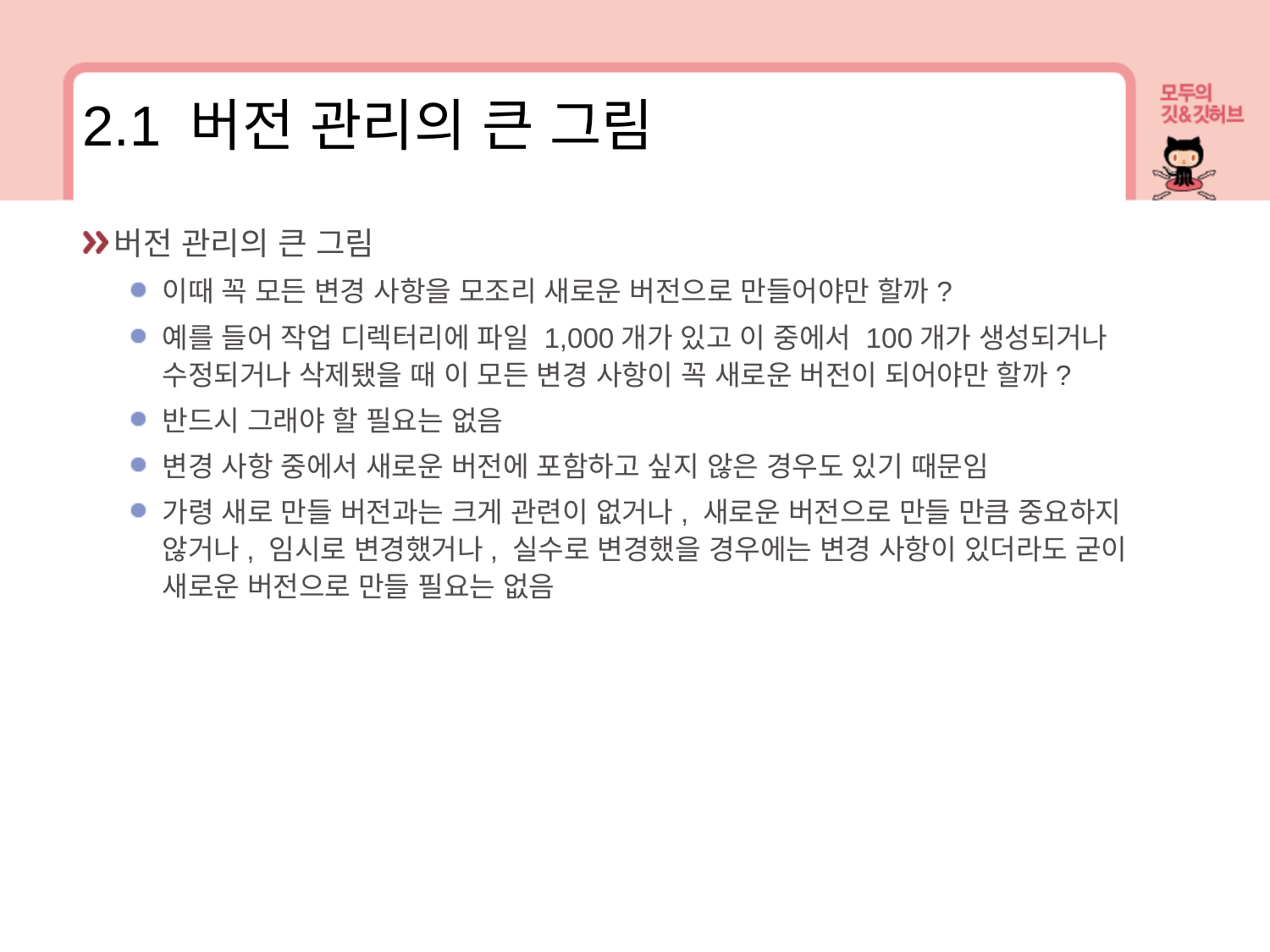

2.1 버전 관리의 큰 그림
버전 관리의 큰 그림
이때 꼭 모든 변경 사항을 모조리 새로운 버전으로 만들어야만 할까?
예를 들어 작업 디렉터리에 파일 1,000개가 있고 이 중에서 100개가 생성되거나 수정되거나 삭제됐을 때 이 모든 변경 사항이 꼭 새로운 버전이 되어야만 할까?
반드시 그래야 할 필요는 없음
변경 사항 중에서 새로운 버전에 포함하고 싶지 않은 경우도 있기 때문임
가령 새로 만들 버전과는 크게 관련이 없거나, 새로운 버전으로 만들 만큼 중요하지 않거나, 임시로 변경했거나, 실수로 변경했을 경우에는 변경 사항이 있더라도 굳이 새로운 버전으로 만들 필요는 없음